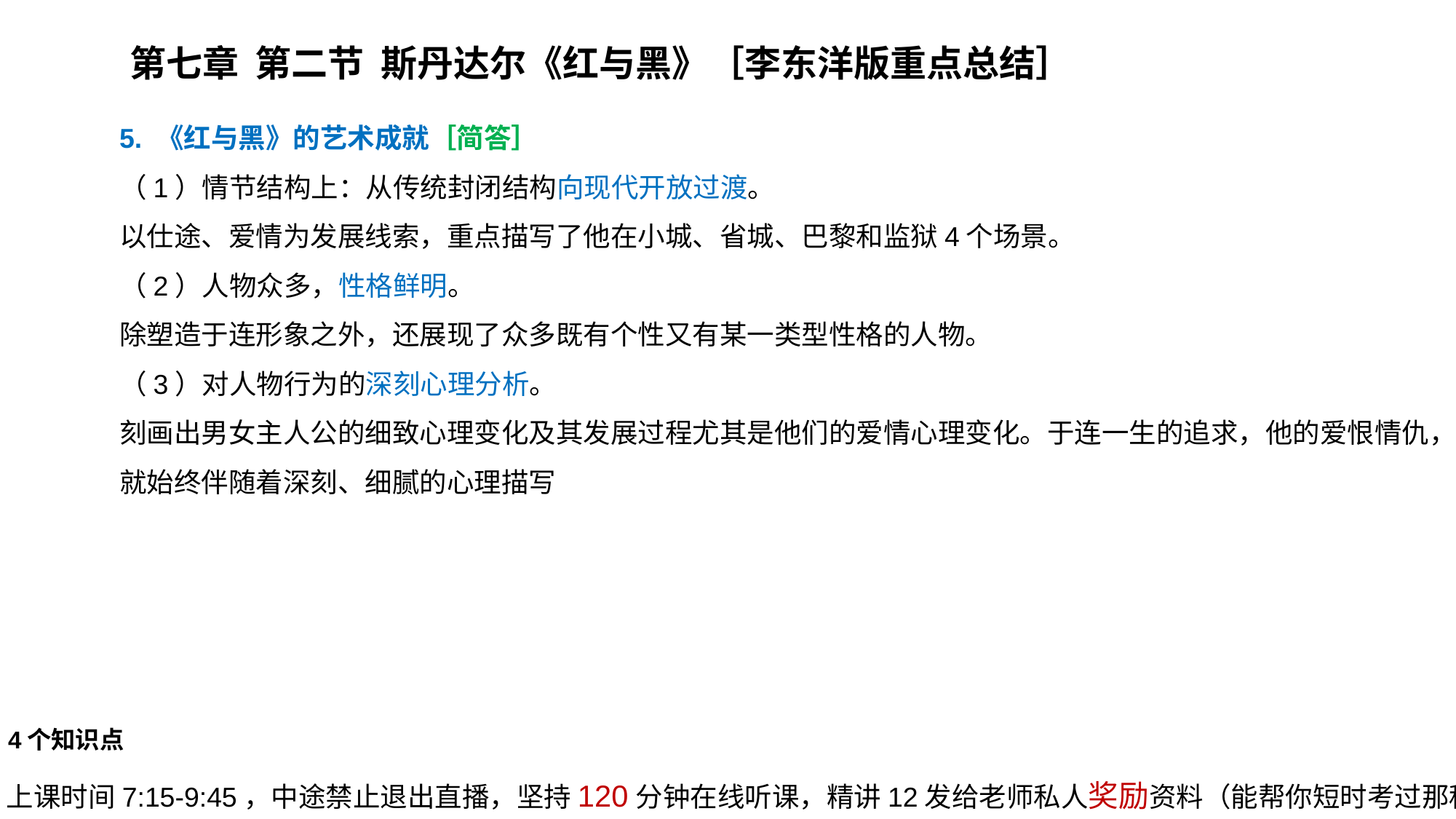

第七章  第二节  斯丹达尔《红与黑》［李东洋版重点总结］
5. 《红与黑》的艺术成就［简答］
（1）情节结构上：从传统封闭结构向现代开放过渡。
以仕途、爱情为发展线索，重点描写了他在小城、省城、巴黎和监狱4个场景。
（2）人物众多，性格鲜明。
除塑造于连形象之外，还展现了众多既有个性又有某一类型性格的人物。
（3）对人物行为的深刻心理分析。
刻画出男女主人公的细致心理变化及其发展过程尤其是他们的爱情心理变化。于连一生的追求，他的爱恨情仇，就始终伴随着深刻、细腻的心理描写
4个知识点